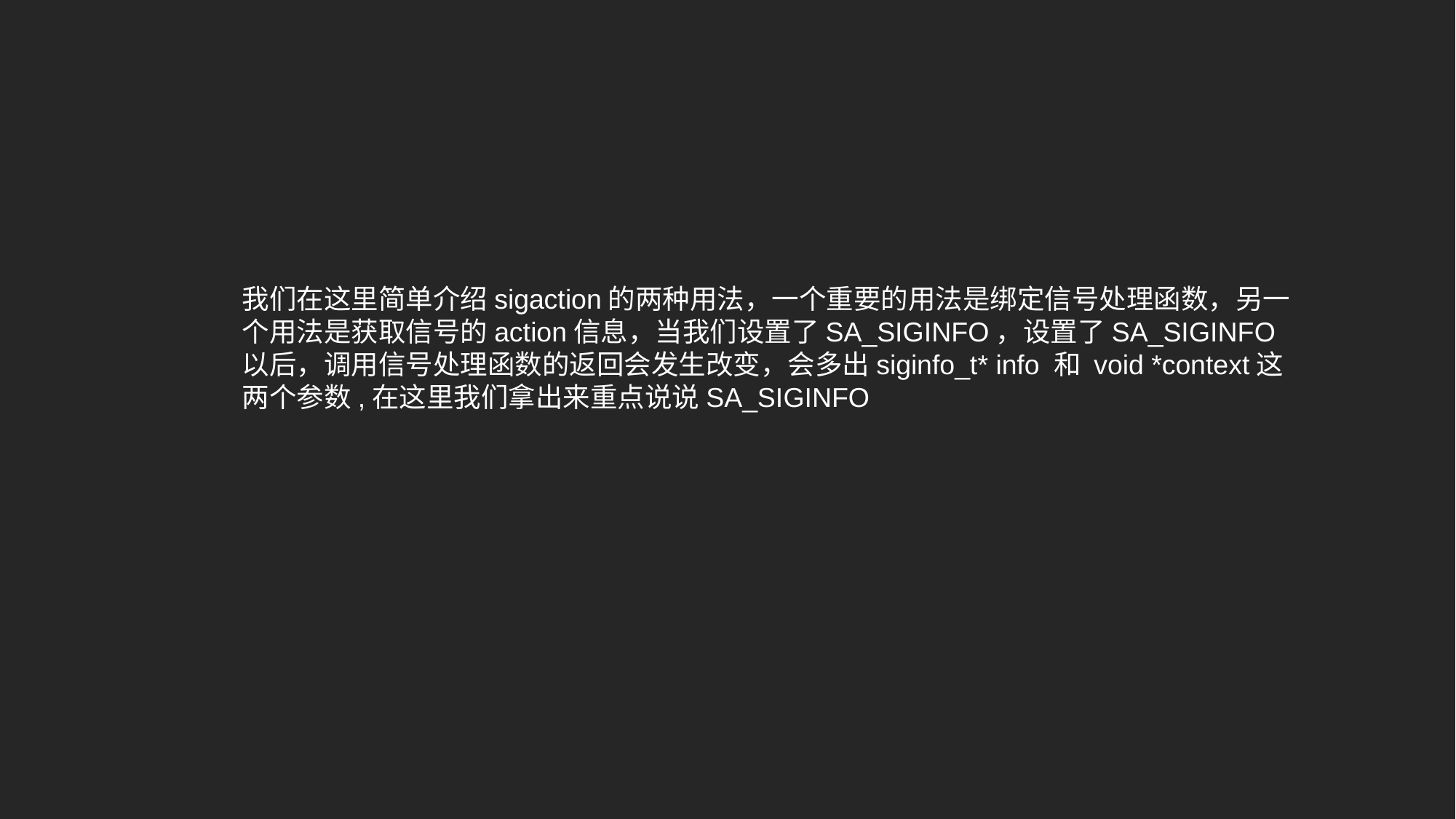

我们在这里简单介绍sigaction的两种用法，一个重要的用法是绑定信号处理函数，另一个用法是获取信号的action信息，当我们设置了SA_SIGINFO，设置了SA_SIGINFO以后，调用信号处理函数的返回会发生改变，会多出siginfo_t* info 和 void *context这两个参数,在这里我们拿出来重点说说SA_SIGINFO